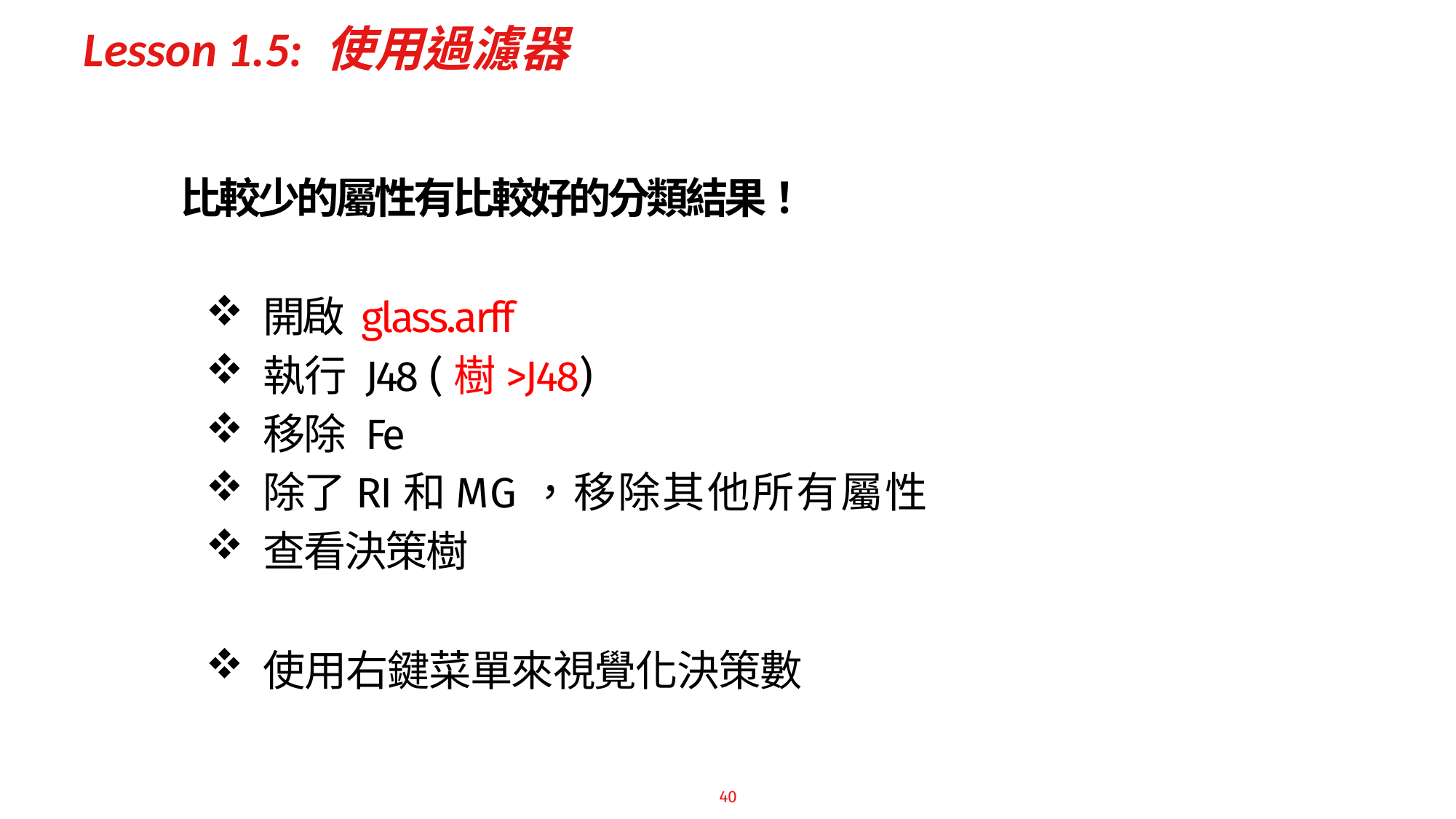

# Lesson 1.5: 使用過濾器
比較少的屬性有比較好的分類結果！

開啟 glass.arff
執行 J48 (樹>J48)
移除 Fe
除了RI和MG，移除其他所有屬性
查看決策樹

使用右鍵菜單來視覺化決策數
40